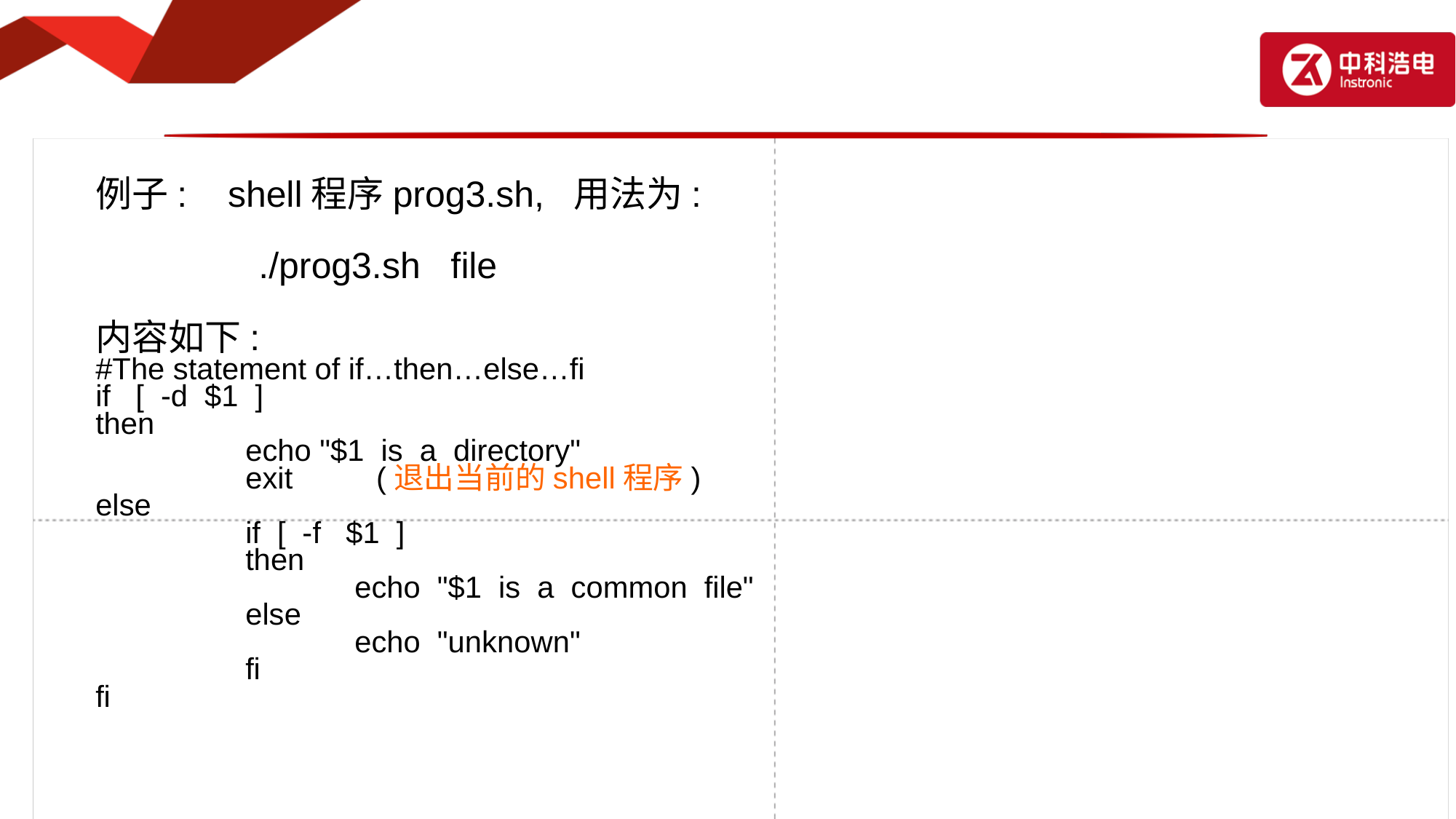

例子:    shell程序prog3.sh,  用法为:
                ./prog3.sh   file
内容如下:
#The statement of if…then…else…fi
if   [  -d  $1  ]
then
		echo "$1  is  a  directory"
		exit          (退出当前的shell程序)
else
		if  [  -f   $1  ]
		then
			echo  "$1  is  a  common  file"
		else
			echo  "unknown"
		fi
fi